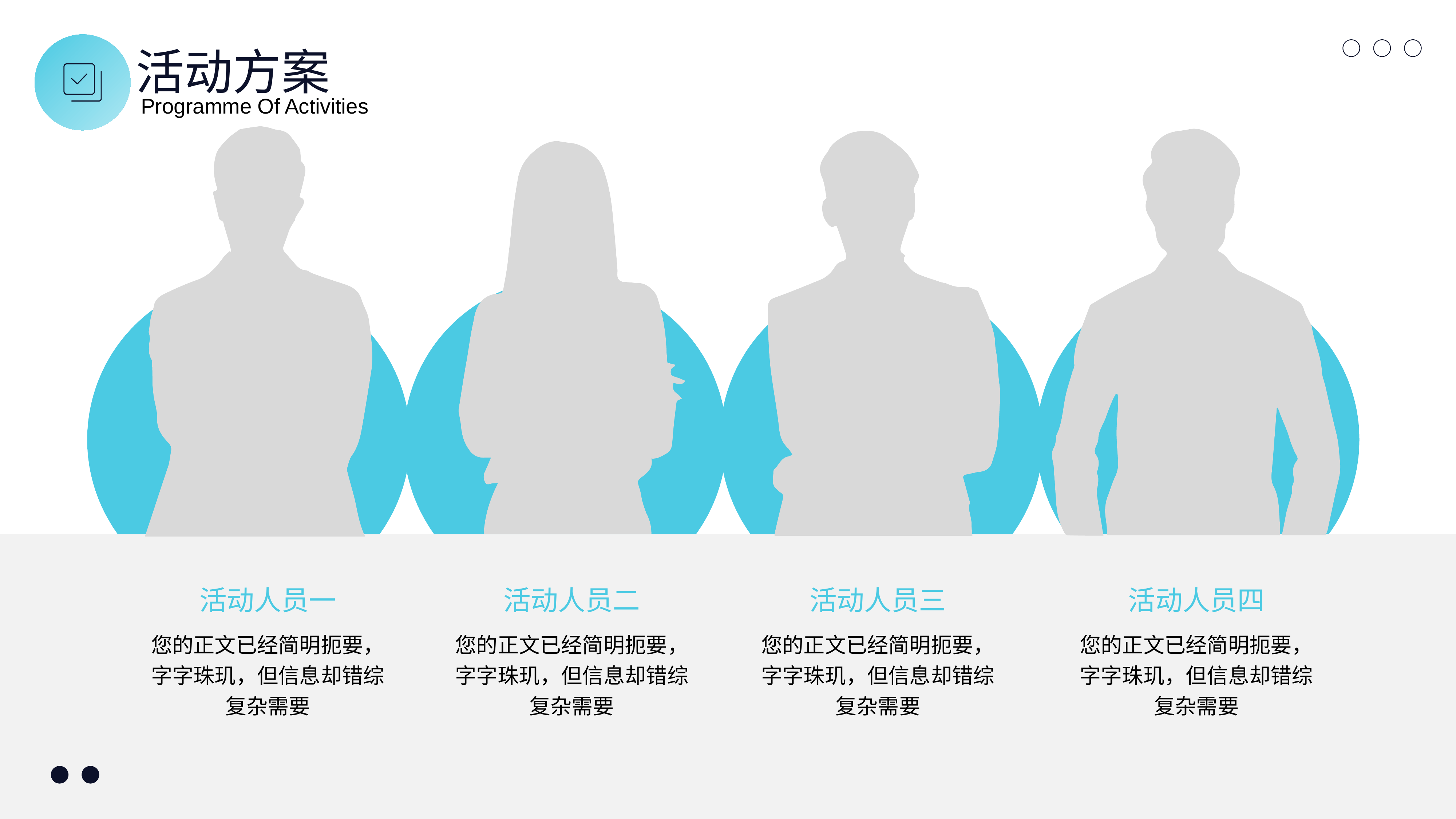

活动方案
Programme Of Activities

活动人员一
活动人员二
活动人员三
活动人员四
您的正文已经简明扼要，字字珠玑，但信息却错综复杂需要
您的正文已经简明扼要，字字珠玑，但信息却错综复杂需要
您的正文已经简明扼要，字字珠玑，但信息却错综复杂需要
您的正文已经简明扼要，字字珠玑，但信息却错综复杂需要